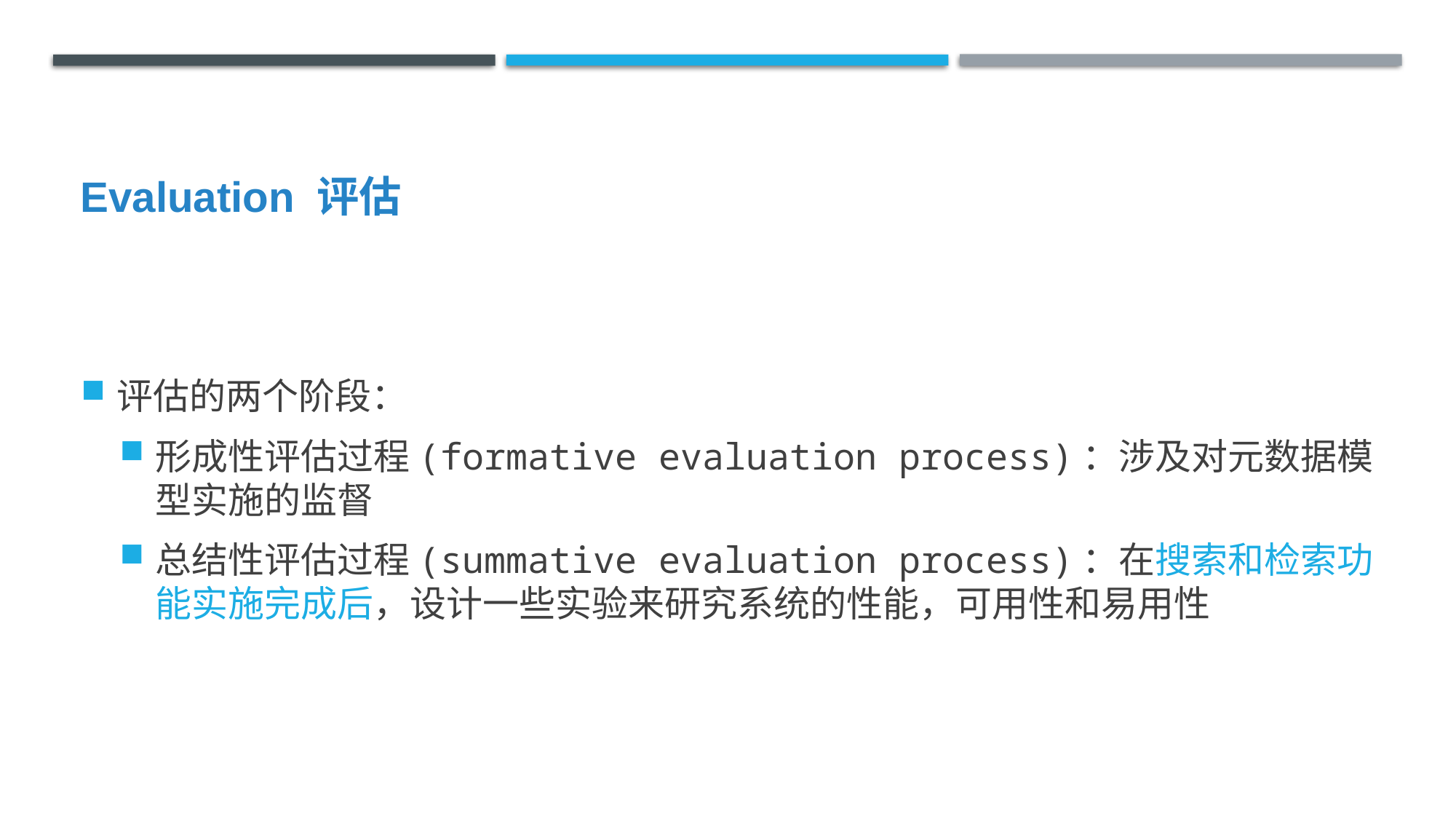

# Evaluation 评估
评估的两个阶段：
形成性评估过程(formative evaluation process)：涉及对元数据模型实施的监督
总结性评估过程(summative evaluation process)：在搜索和检索功能实施完成后，设计一些实验来研究系统的性能，可用性和易用性